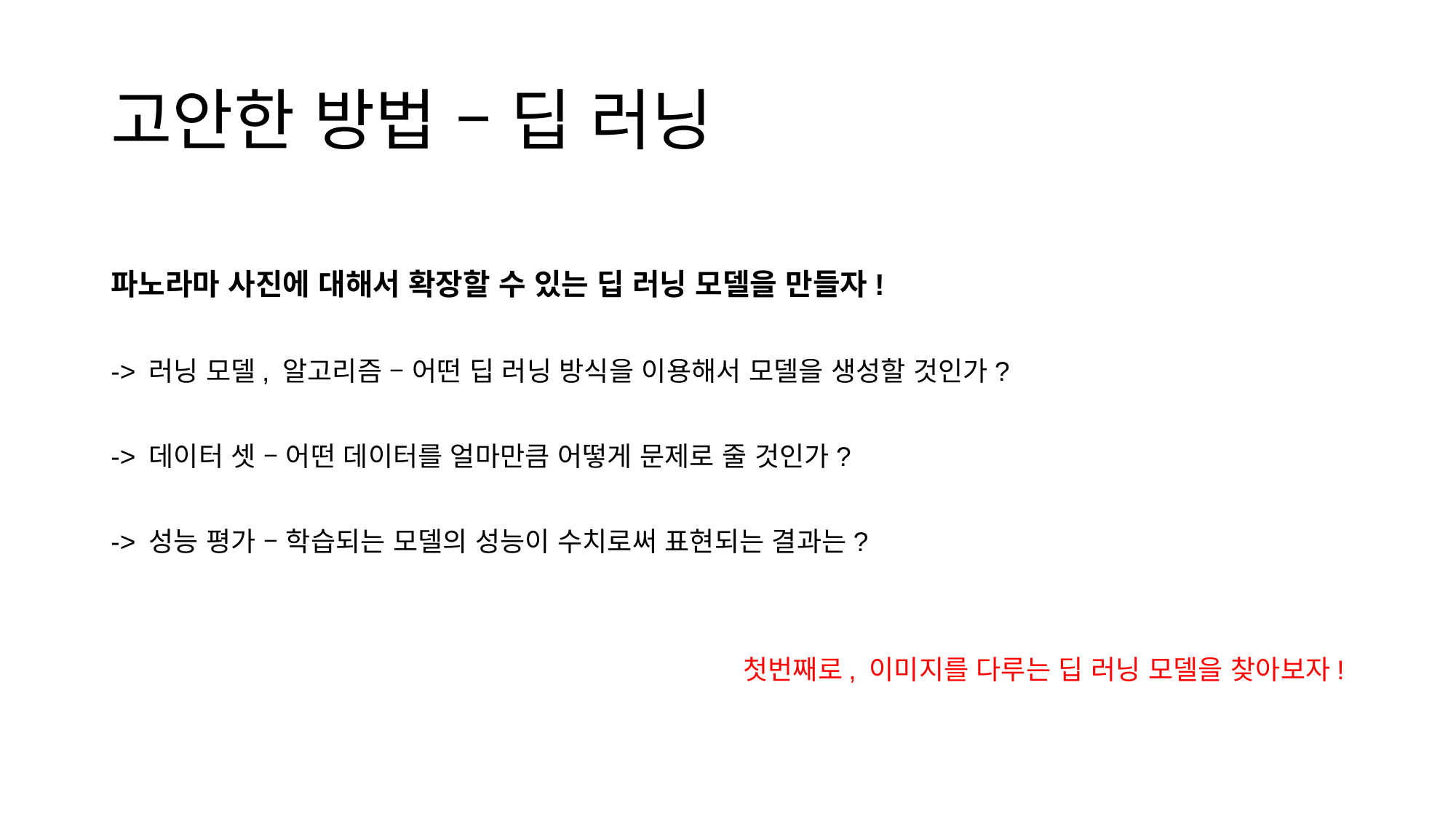

# 고안한 방법 – 딥 러닝

파노라마 사진에 대해서 확장할 수 있는 딥 러닝 모델을 만들자!

-> 러닝 모델, 알고리즘 – 어떤 딥 러닝 방식을 이용해서 모델을 생성할 것인가?

-> 데이터 셋 – 어떤 데이터를 얼마만큼 어떻게 문제로 줄 것인가?

-> 성능 평가 – 학습되는 모델의 성능이 수치로써 표현되는 결과는?

첫번째로, 이미지를 다루는 딥 러닝 모델을 찾아보자!